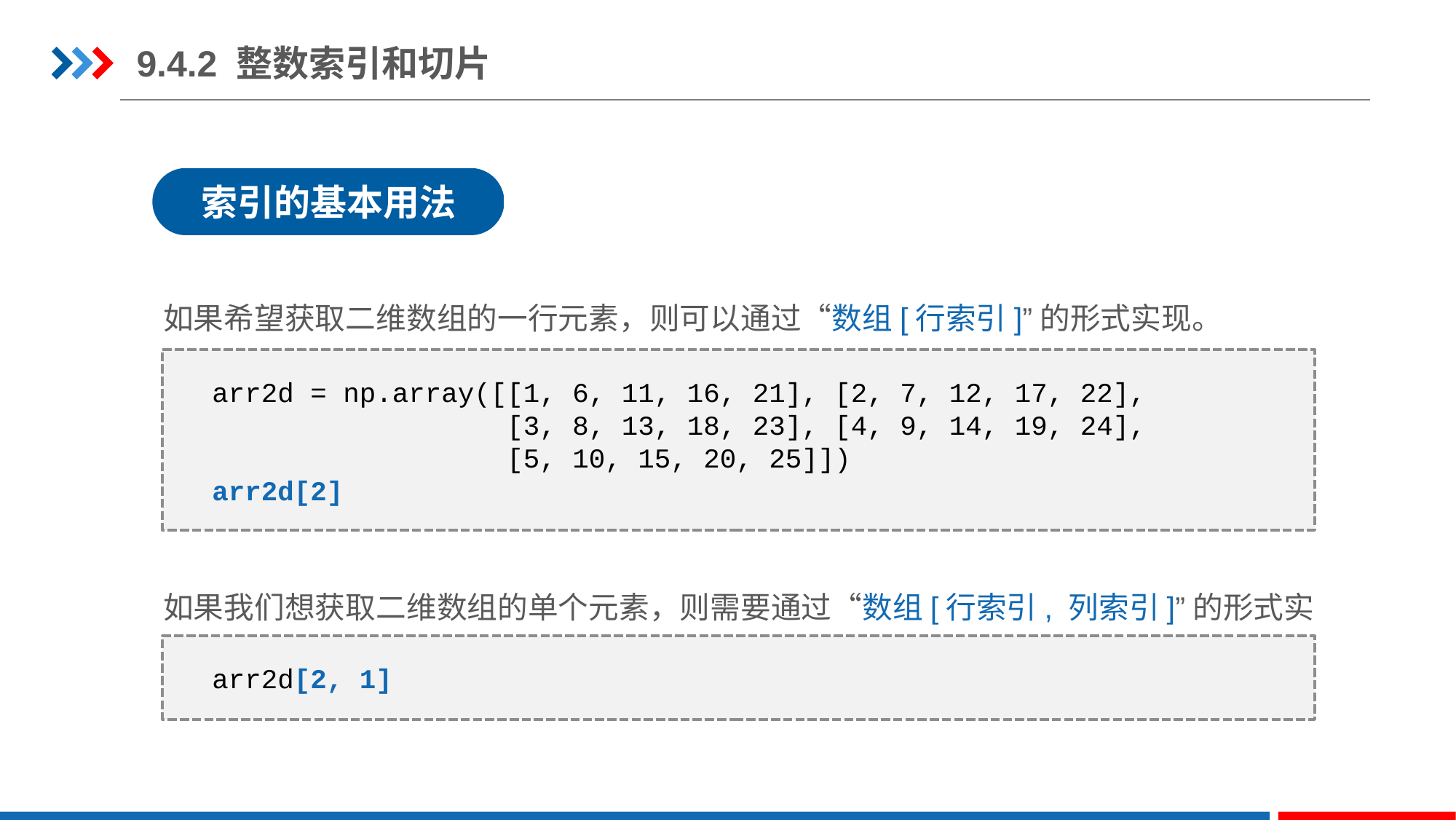

9.4.2 整数索引和切片
索引的基本用法
如果希望获取二维数组的一行元素，则可以通过“数组[行索引]”的形式实现。

arr2d = np.array([[1, 6, 11, 16, 21], [2, 7, 12, 17, 22],
                  [3, 8, 13, 18, 23], [4, 9, 14, 19, 24],
                  [5, 10, 15, 20, 25]])
arr2d[2]
如果我们想获取二维数组的单个元素，则需要通过“数组[行索引, 列索引]”的形式实现。

arr2d[2, 1]